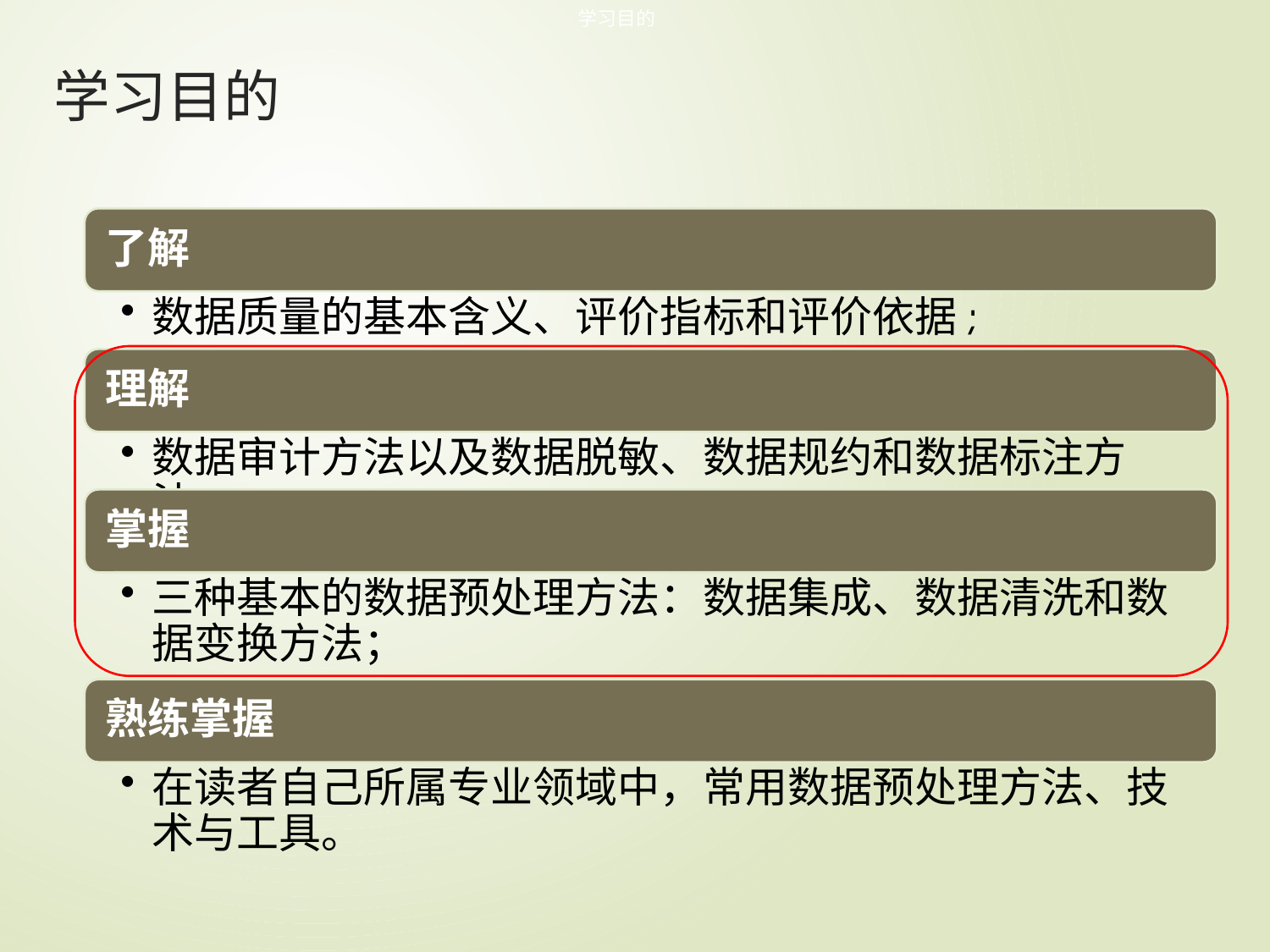

学习目的
# 学习目的
了解
数据质量的基本含义、评价指标和评价依据;
理解
数据审计方法以及数据脱敏、数据规约和数据标注方法；
掌握
三种基本的数据预处理方法：数据集成、数据清洗和数据变换方法；
熟练掌握
在读者自己所属专业领域中，常用数据预处理方法、技术与工具。